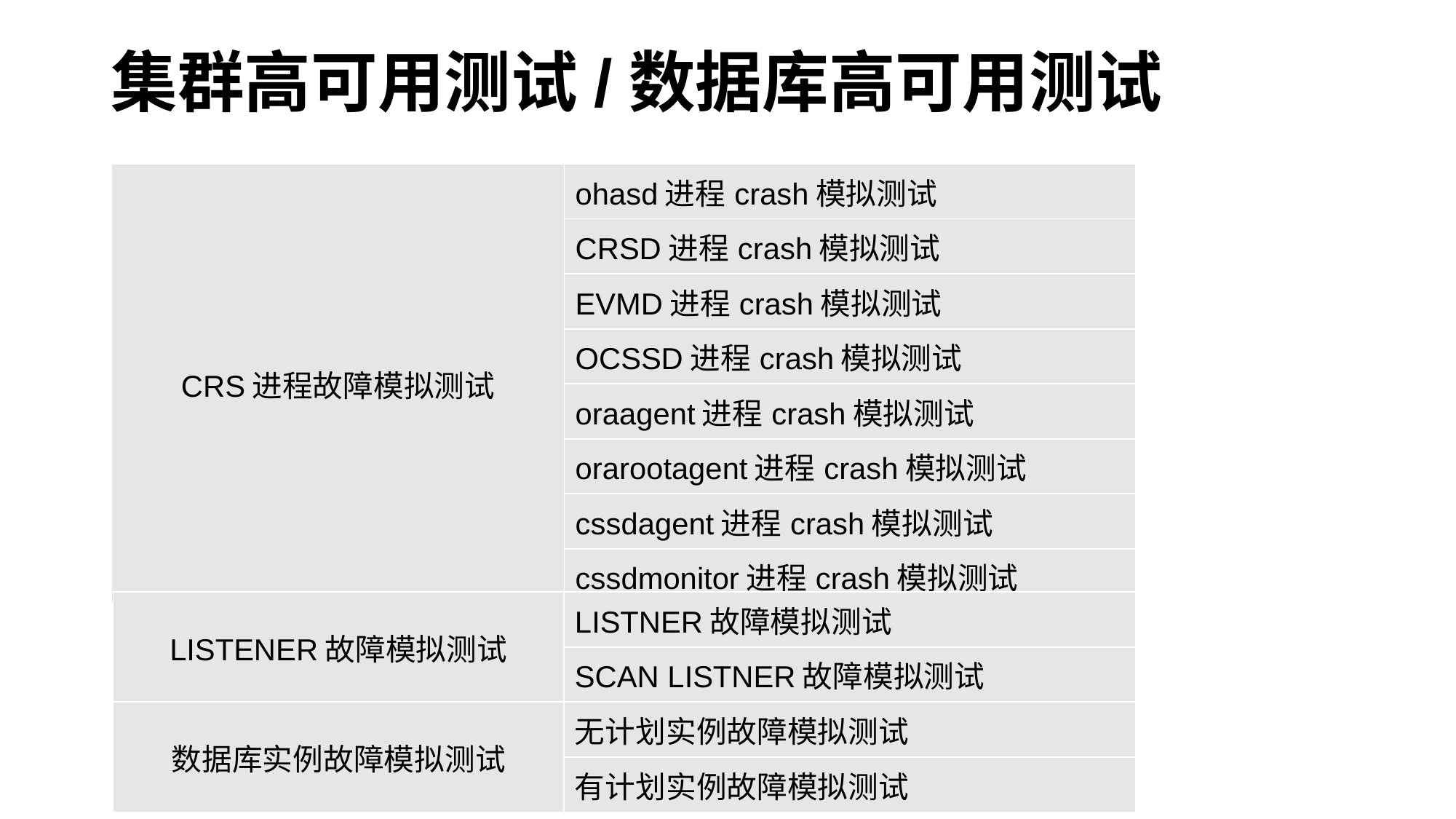

# 集群高可用测试/数据库高可用测试
| CRS进程故障模拟测试 | ohasd进程crash模拟测试 |
| --- | --- |
|  | CRSD进程crash模拟测试 |
|  | EVMD进程crash模拟测试 |
|  | OCSSD进程crash模拟测试 |
|  | oraagent进程crash模拟测试 |
|  | orarootagent进程crash模拟测试 |
|  | cssdagent进程crash模拟测试 |
|  | cssdmonitor进程crash模拟测试 |
| LISTENER故障模拟测试 | LISTNER故障模拟测试 |
| --- | --- |
|  | SCAN LISTNER故障模拟测试 |
| 数据库实例故障模拟测试 | 无计划实例故障模拟测试 |
|  | 有计划实例故障模拟测试 |